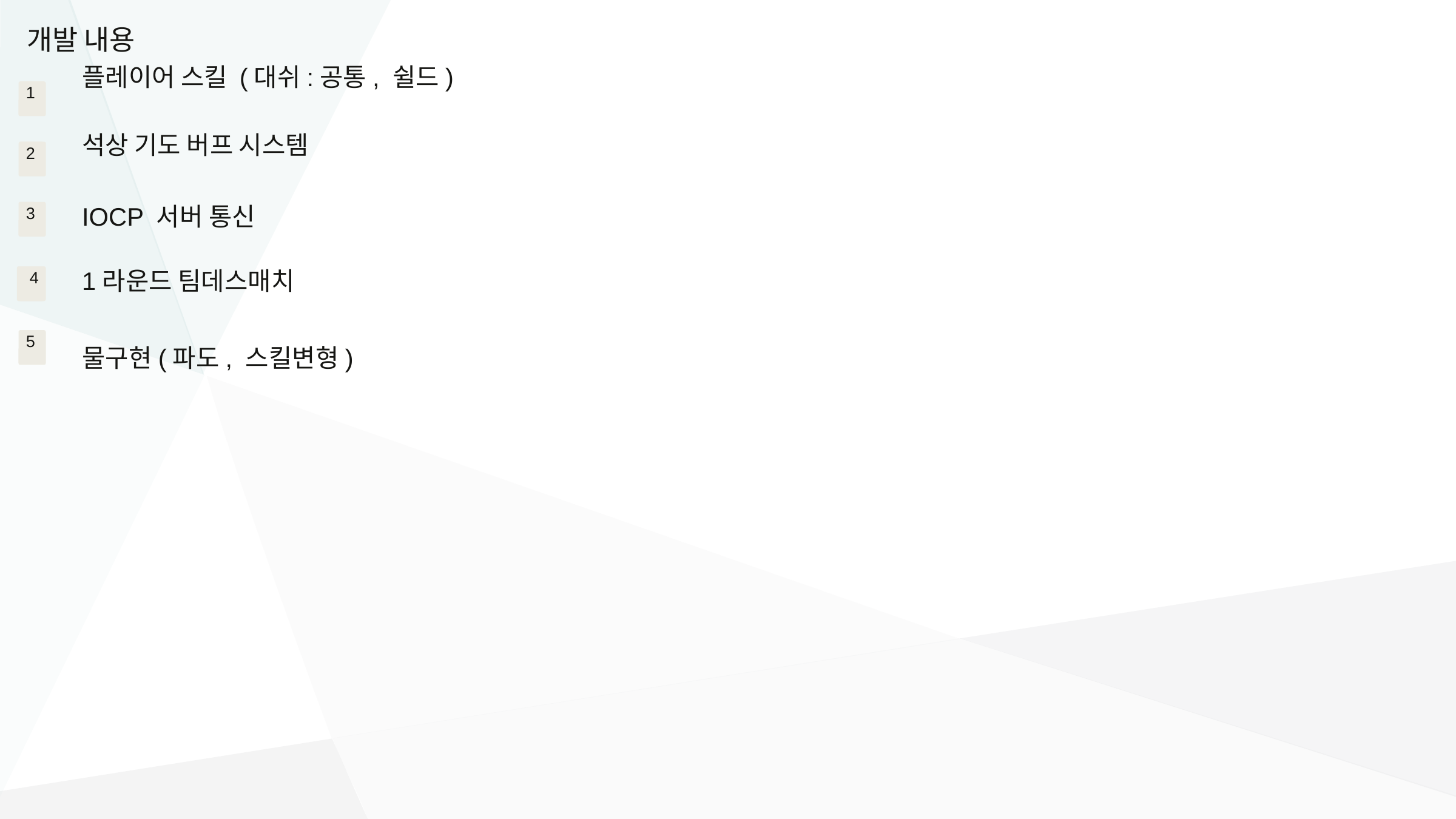

개발 내용
플레이어 스킬 (대쉬:공통, 쉴드)

1

석상 기도 버프 시스템
2

3
IOCP 서버 통신

4
4
1라운드 팀데스매치

5
물구현(파도, 스킬변형)